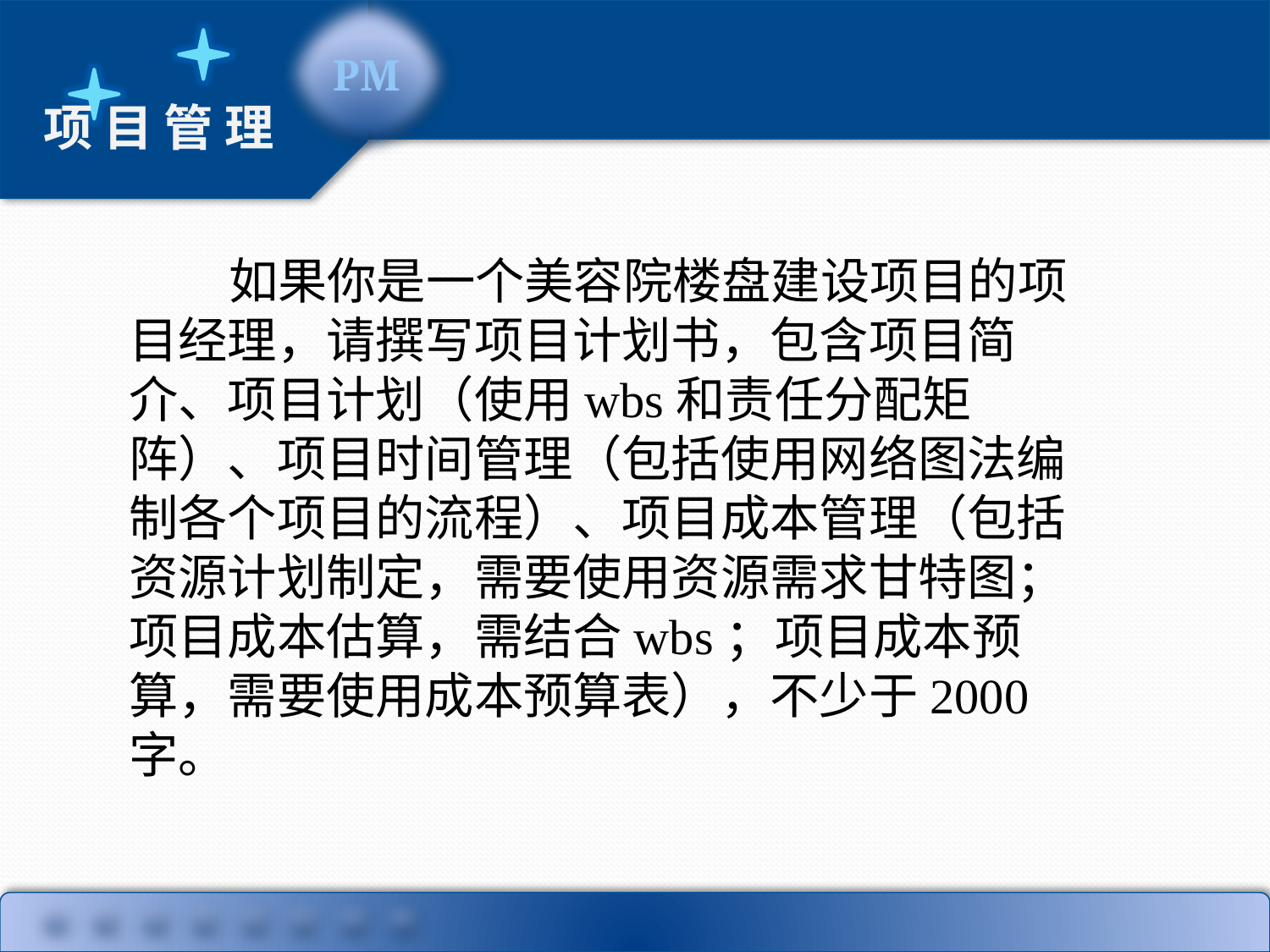

如果你是一个美容院楼盘建设项目的项目经理，请撰写项目计划书，包含项目简介、项目计划（使用wbs和责任分配矩阵）、项目时间管理（包括使用网络图法编制各个项目的流程）、项目成本管理（包括资源计划制定，需要使用资源需求甘特图；项目成本估算，需结合wbs；项目成本预算，需要使用成本预算表），不少于2000字。